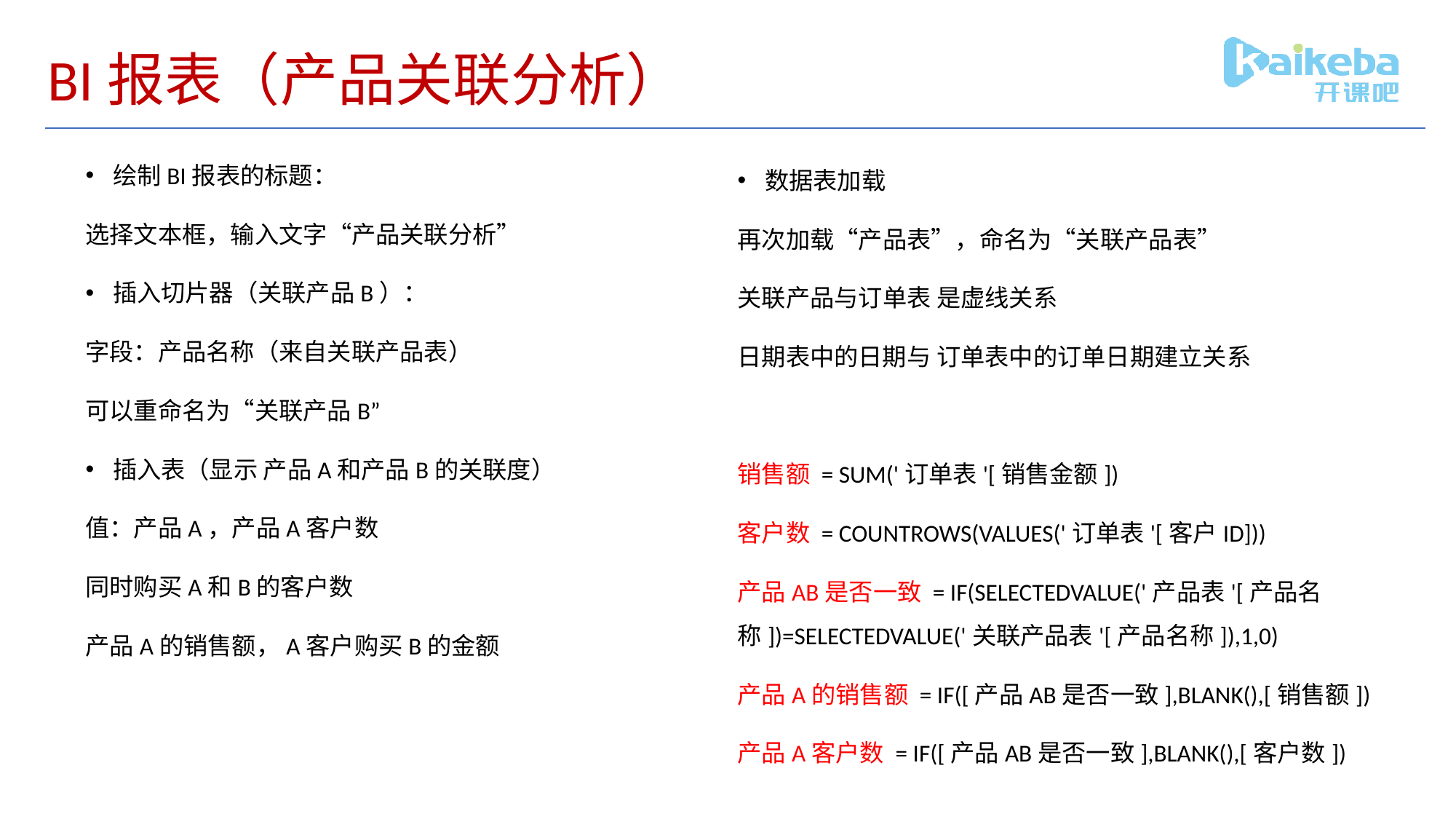

# BI报表（产品关联分析）
绘制BI报表的标题：
选择文本框，输入文字“产品关联分析”
插入切片器（关联产品B）：
字段：产品名称（来自关联产品表）
可以重命名为“关联产品B”
插入表（显示 产品A和产品B的关联度）
值：产品A，产品A客户数
同时购买A和B的客户数
产品A的销售额，A客户购买B的金额

数据表加载
再次加载“产品表”，命名为“关联产品表”
关联产品与订单表 是虚线关系
日期表中的日期与 订单表中的订单日期建立关系

销售额 = SUM('订单表'[销售金额])
客户数 = COUNTROWS(VALUES('订单表'[客户ID]))
产品AB是否一致 = IF(SELECTEDVALUE('产品表'[产品名称])=SELECTEDVALUE('关联产品表'[产品名称]),1,0)
产品A的销售额 = IF([产品AB是否一致],BLANK(),[销售额])
产品A客户数 = IF([产品AB是否一致],BLANK(),[客户数])